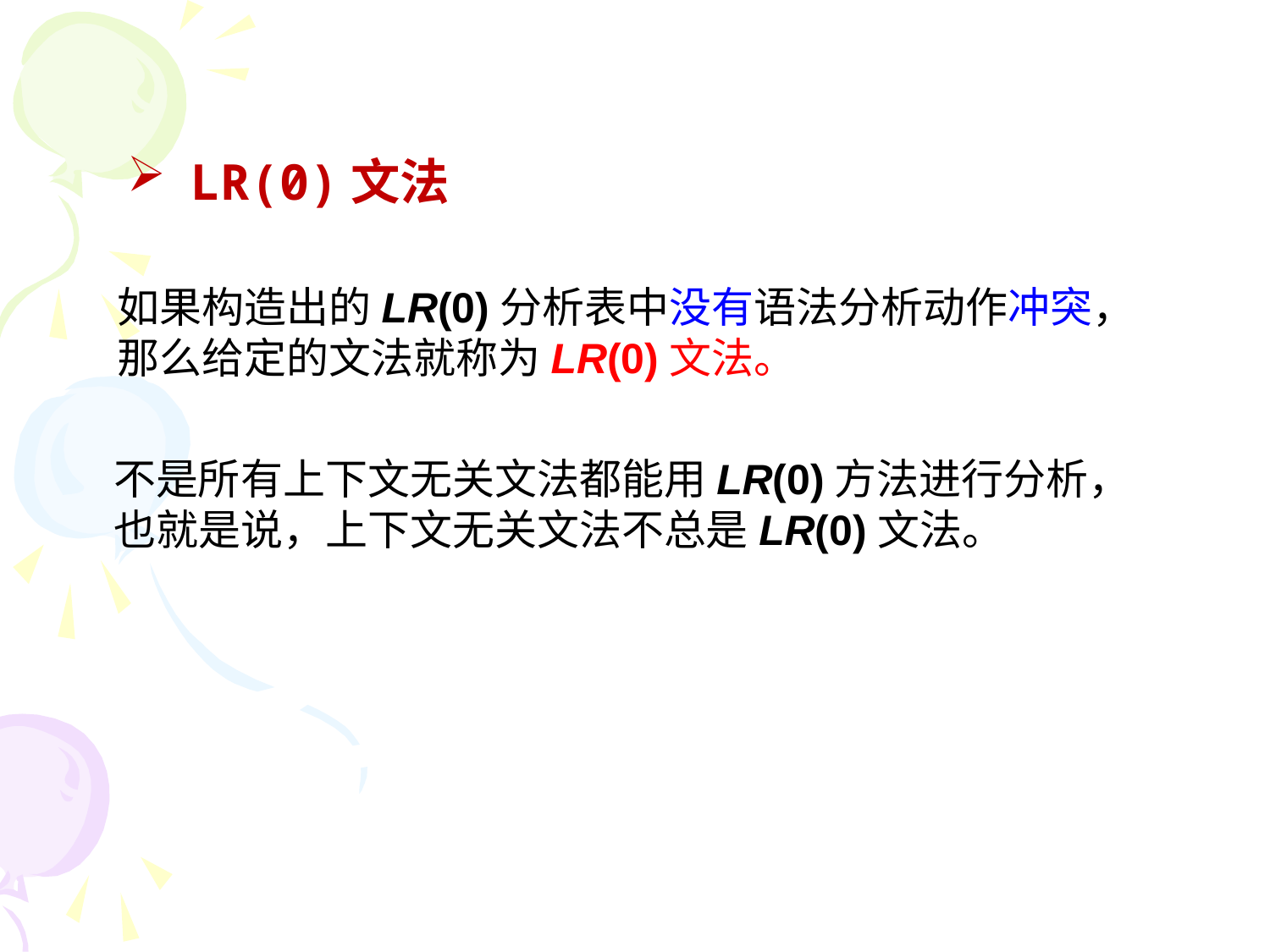

LR(0)文法
如果构造出的LR(0)分析表中没有语法分析动作冲突，那么给定的文法就称为LR(0)文法。
不是所有上下文无关文法都能用LR(0)方法进行分析，也就是说，上下文无关文法不总是LR(0)文法。
152